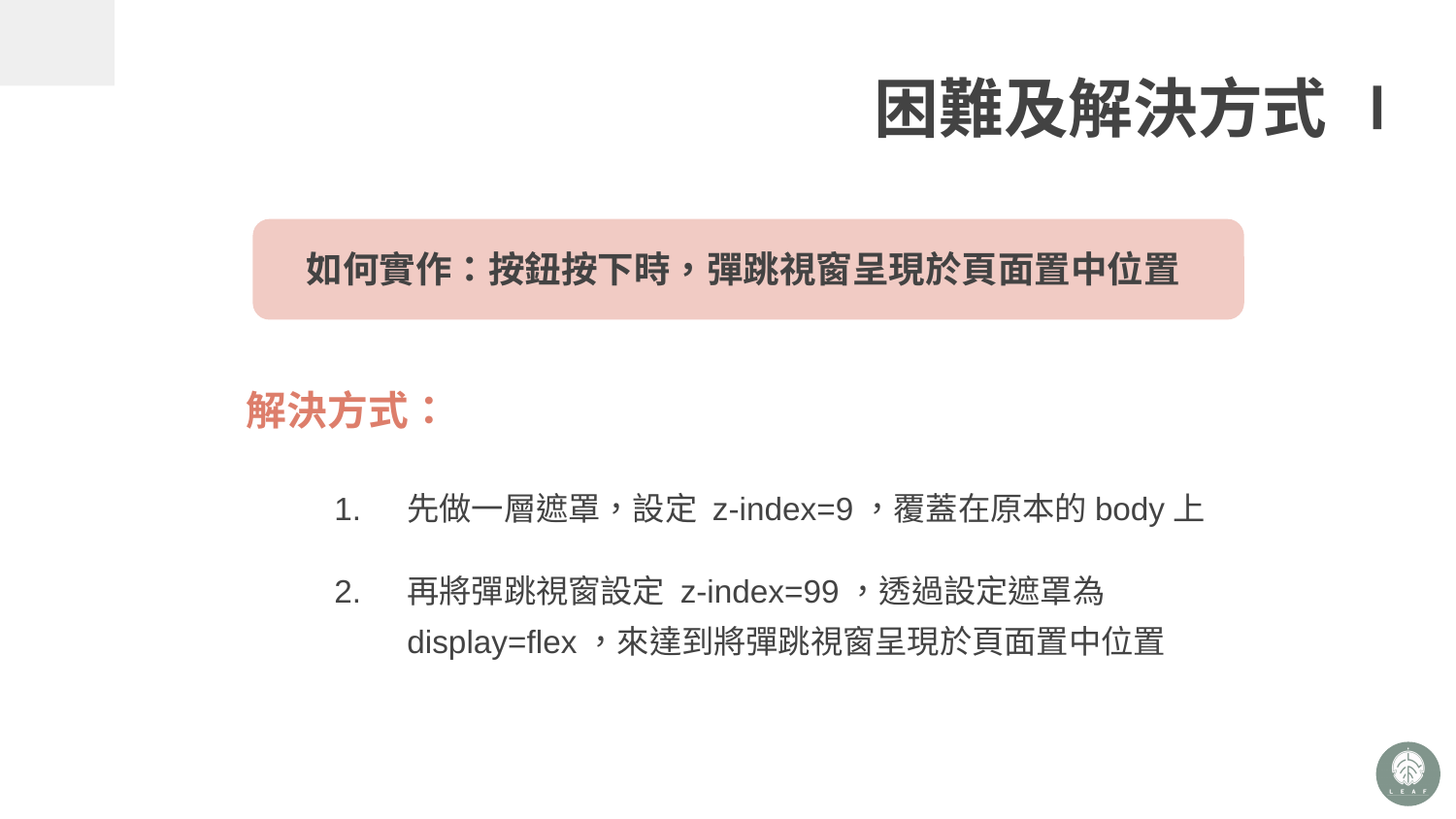

困難及解決方式

如何實作：按鈕按下時，彈跳視窗呈現於頁面置中位置

解決方式：
先做一層遮罩，設定 z-index=9，覆蓋在原本的body上
再將彈跳視窗設定 z-index=99，透過設定遮罩為 display=flex，來達到將彈跳視窗呈現於頁面置中位置